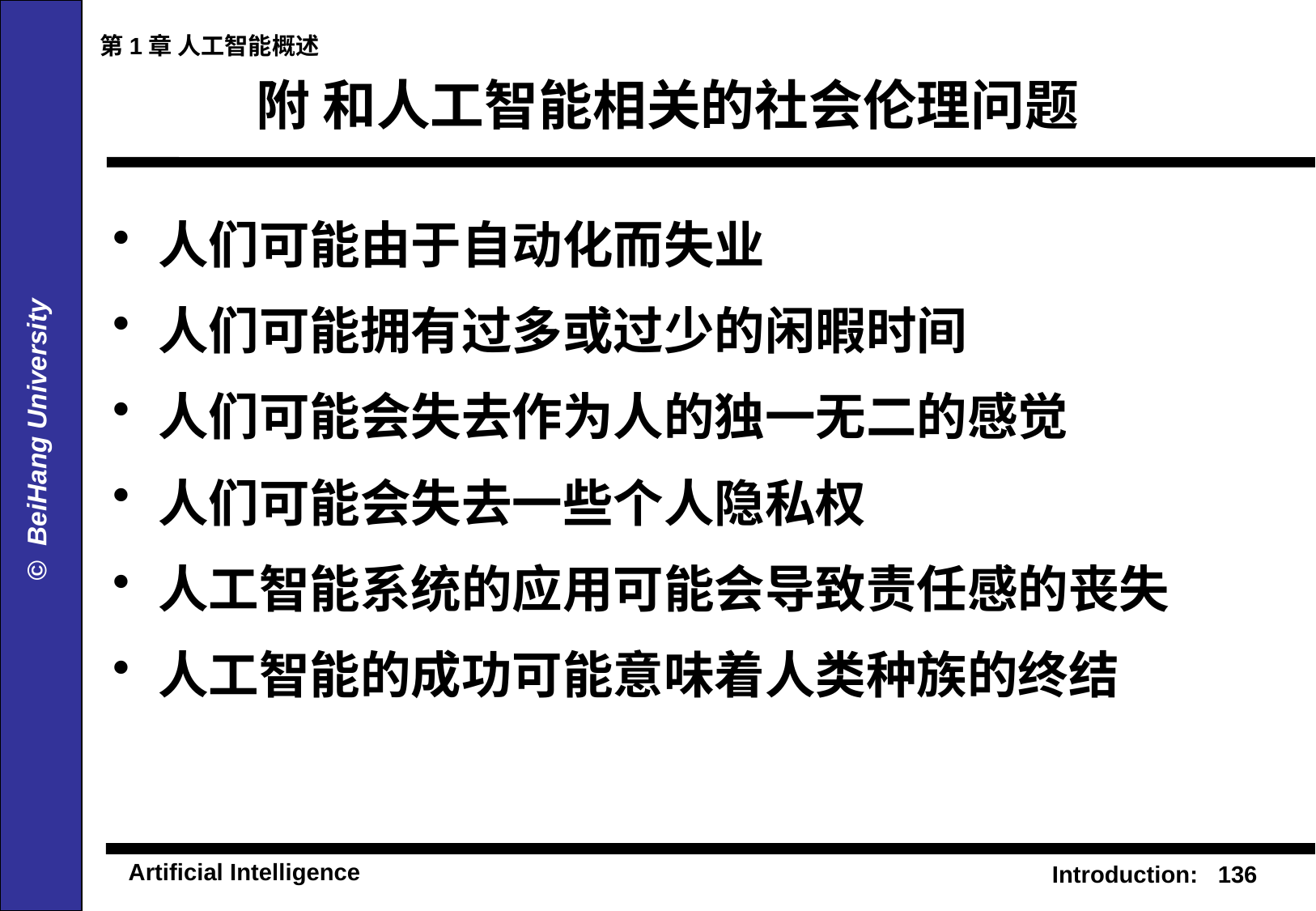

第1章 人工智能概述
# 附 和人工智能相关的社会伦理问题
人们可能由于自动化而失业
人们可能拥有过多或过少的闲暇时间
人们可能会失去作为人的独一无二的感觉
人们可能会失去一些个人隐私权
人工智能系统的应用可能会导致责任感的丧失
人工智能的成功可能意味着人类种族的终结